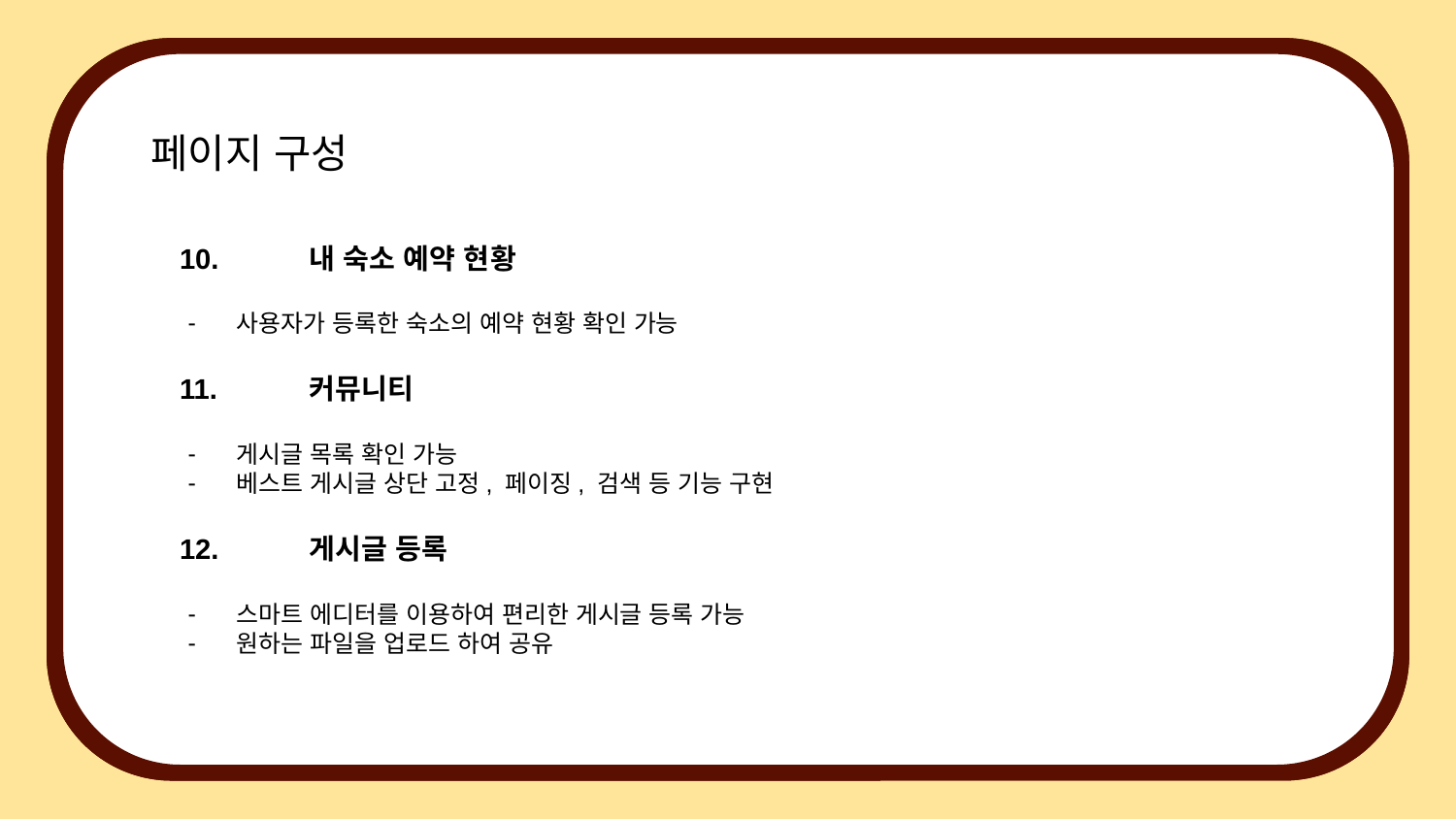

페이지 구성
  10.	내 숙소 예약 현황

사용자가 등록한 숙소의 예약 현황 확인 가능

  11.	커뮤니티

게시글 목록 확인 가능
베스트 게시글 상단 고정, 페이징, 검색 등 기능 구현

  12.	게시글 등록

스마트 에디터를 이용하여 편리한 게시글 등록 가능
원하는 파일을 업로드 하여 공유